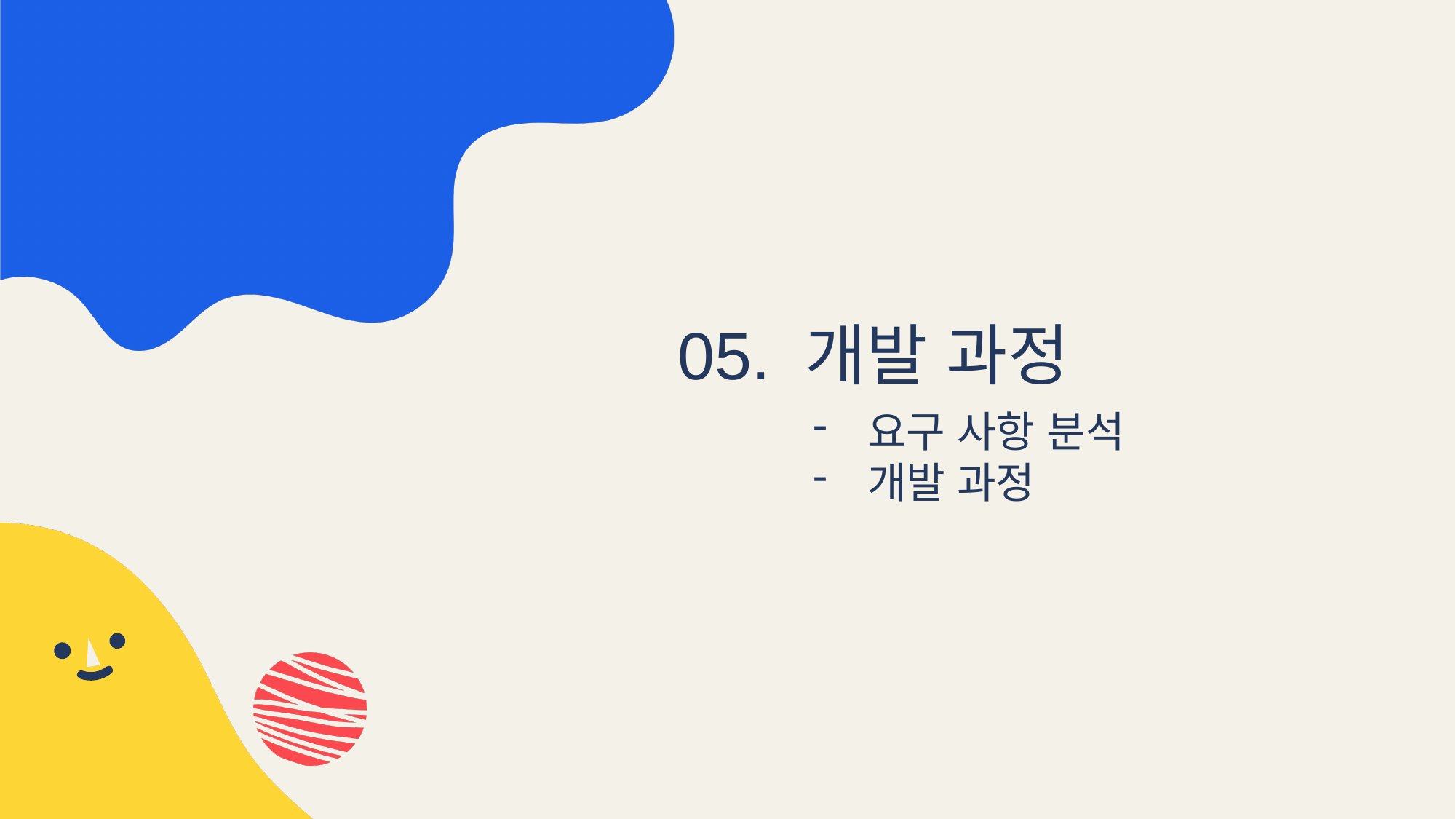

05. 개발 과정
요구 사항 분석
개발 과정